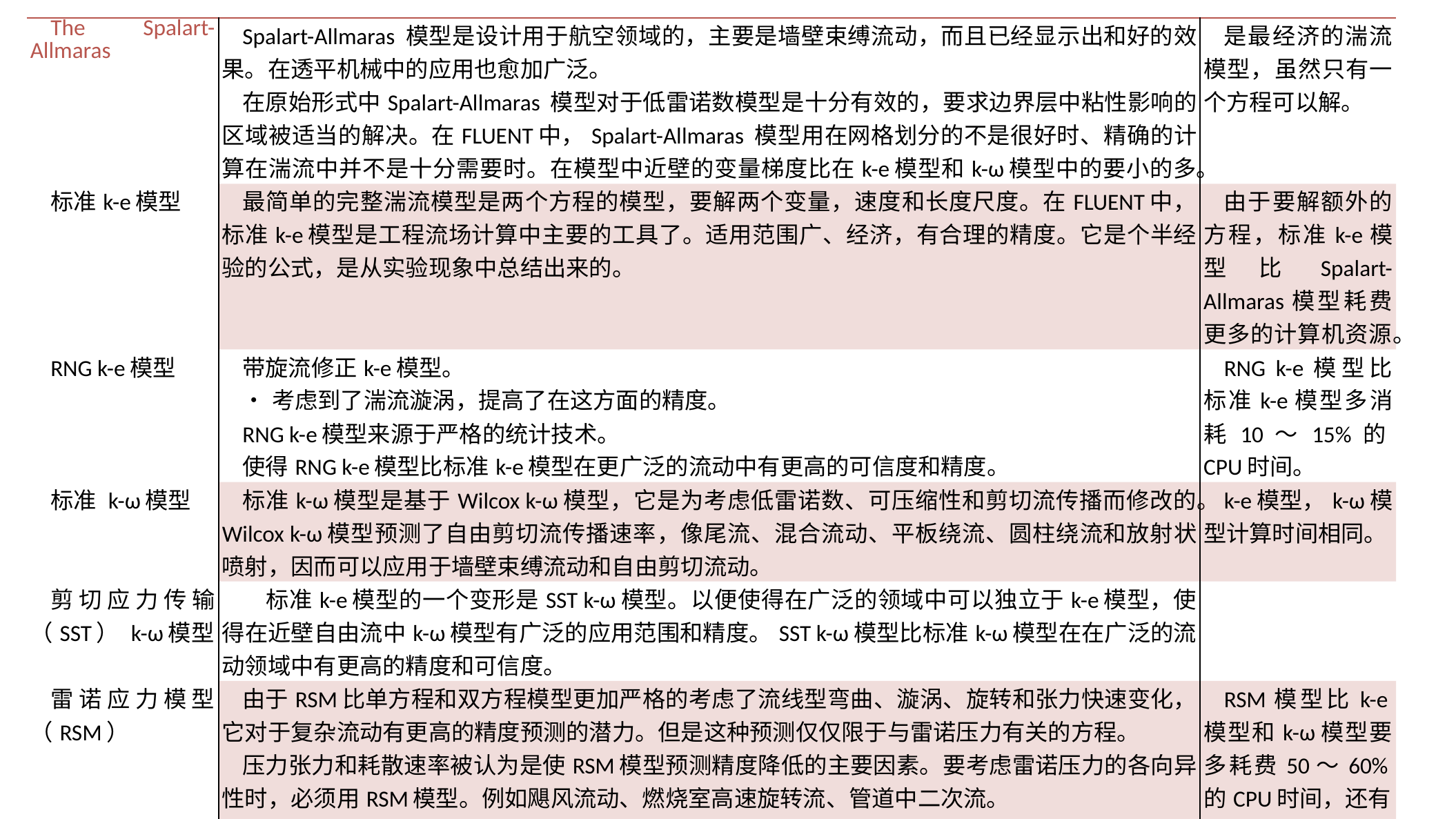

| The Spalart-Allmaras | Spalart-Allmaras 模型是设计用于航空领域的，主要是墙壁束缚流动，而且已经显示出和好的效果。在透平机械中的应用也愈加广泛。 在原始形式中Spalart-Allmaras 模型对于低雷诺数模型是十分有效的，要求边界层中粘性影响的区域被适当的解决。在FLUENT中，Spalart-Allmaras 模型用在网格划分的不是很好时、精确的计算在湍流中并不是十分需要时。在模型中近壁的变量梯度比在k-e模型和k-ω模型中的要小的多。 | 是最经济的湍流模型，虽然只有一个方程可以解。 |
| --- | --- | --- |
| 标准k-e模型 | 最简单的完整湍流模型是两个方程的模型，要解两个变量，速度和长度尺度。在FLUENT中，标准k-e模型是工程流场计算中主要的工具了。适用范围广、经济，有合理的精度。它是个半经验的公式，是从实验现象中总结出来的。 | 由于要解额外的方程，标准k-e模型比Spalart-Allmaras模型耗费更多的计算机资源。 |
| RNG k-e模型 | 带旋流修正k-e模型。 •考虑到了湍流漩涡，提高了在这方面的精度。 RNG k-e模型来源于严格的统计技术。 使得RNG k-e模型比标准k-e模型在更广泛的流动中有更高的可信度和精度。 | RNG k-e模型比标准k-e模型多消耗10～15%的CPU时间。 |
| 标准 k-ω模型 | 标准k-ω模型是基于Wilcox k-ω模型，它是为考虑低雷诺数、可压缩性和剪切流传播而修改的。Wilcox k-ω模型预测了自由剪切流传播速率，像尾流、混合流动、平板绕流、圆柱绕流和放射状喷射，因而可以应用于墙壁束缚流动和自由剪切流动。 | k-e模型，k-ω模型计算时间相同。 |
| 剪切应力传输（SST） k-ω模型 | 标准k-e模型的一个变形是SST k-ω模型。以便使得在广泛的领域中可以独立于k-e模型，使得在近壁自由流中k-ω模型有广泛的应用范围和精度。SST k-ω模型比标准k-ω模型在在广泛的流动领域中有更高的精度和可信度。 |  |
| 雷诺应力模型（RSM） | 由于RSM比单方程和双方程模型更加严格的考虑了流线型弯曲、漩涡、旋转和张力快速变化，它对于复杂流动有更高的精度预测的潜力。但是这种预测仅仅限于与雷诺压力有关的方程。 压力张力和耗散速率被认为是使RSM模型预测精度降低的主要因素。要考虑雷诺压力的各向异性时，必须用RSM模型。例如飓风流动、燃烧室高速旋转流、管道中二次流。 | RSM模型比k-e模型和k-ω模型要多耗费50～60%的CPU时间，还有15～20%的内存。 |
| 大漩涡模型LES | 所有湍流都可以模拟，理论上大尺寸旋涡用LES | 高性能CPU才能运行 |